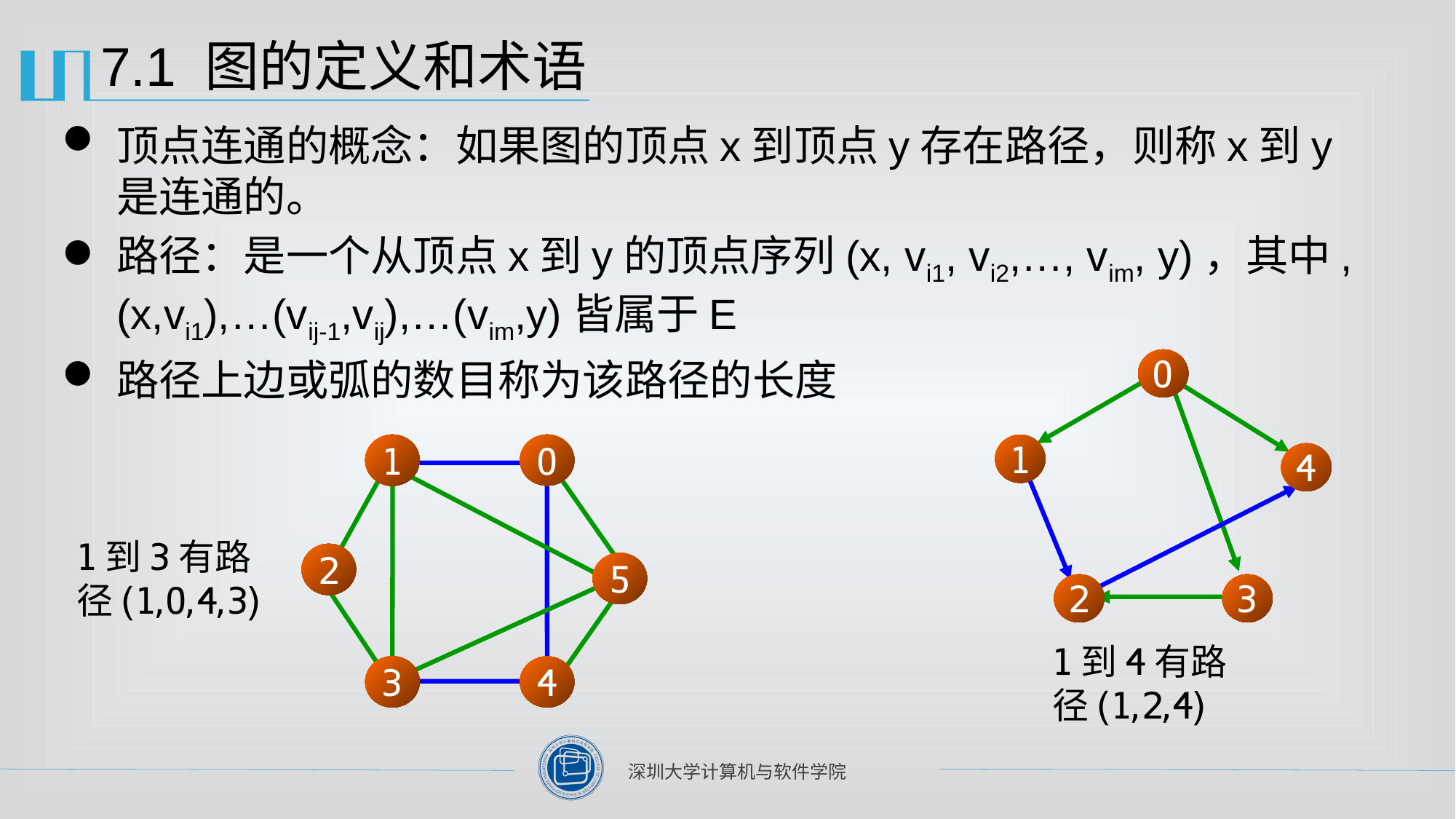

# 7.1 图的定义和术语
顶点连通的概念：如果图的顶点x到顶点y存在路径，则称x到y是连通的。
路径：是一个从顶点x到y的顶点序列(x, vi1, vi2,…, vim, y)，其中,(x,vi1),…(vij-1,vij),…(vim,y)皆属于E
路径上边或弧的数目称为该路径的长度

0

1
4

2
3

1到4有路径(1,2,4)
1
0
2
5
3
4

1到3有路径(1,0,4,3)
17